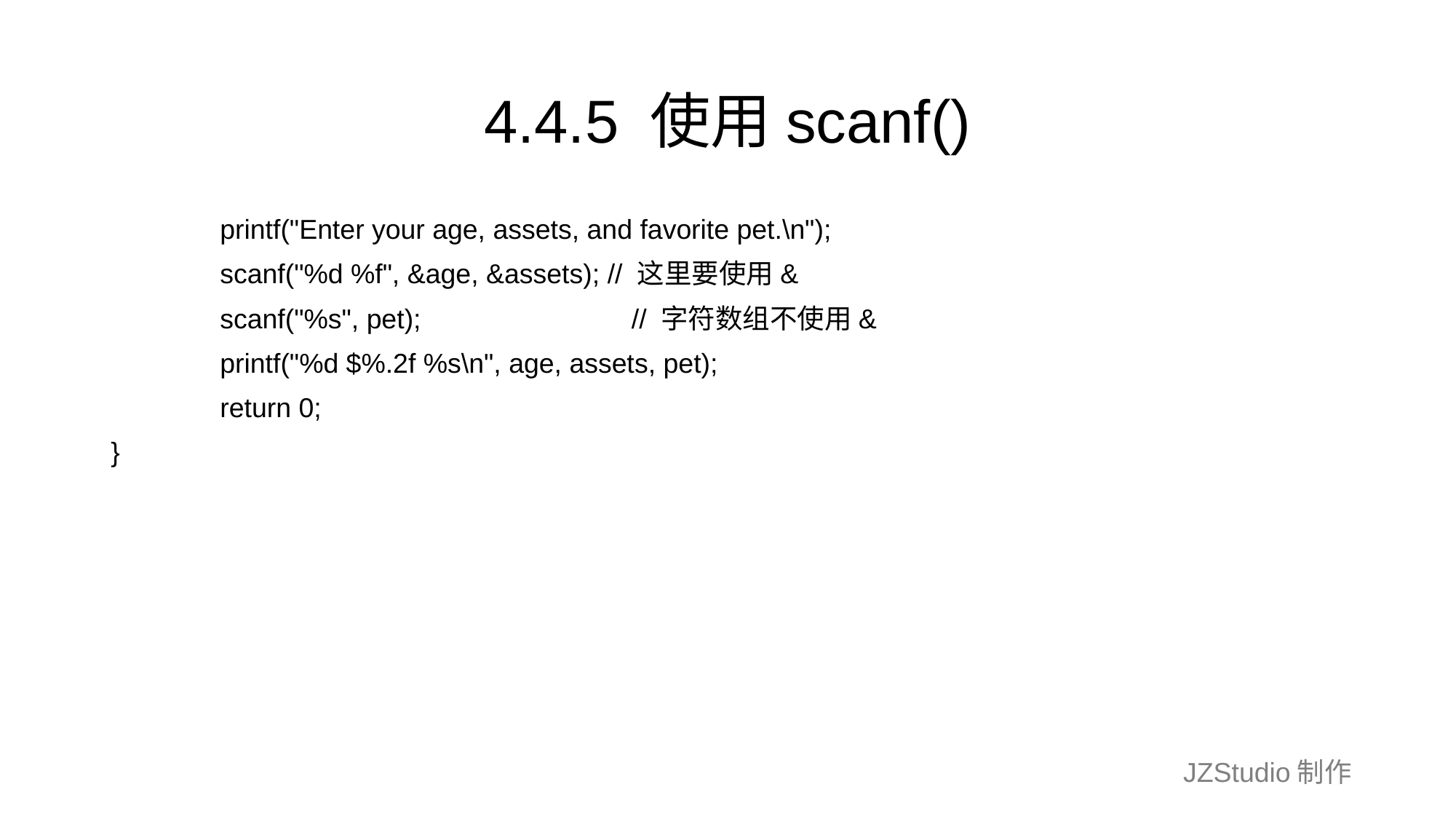

# 4.4.5 使用scanf()
	printf("Enter your age, assets, and favorite pet.\n");
	scanf("%d %f", &age, &assets); // 这里要使用&
	scanf("%s", pet);　　　　　　　 // 字符数组不使用&
	printf("%d $%.2f %s\n", age, assets, pet);
	return 0;
}